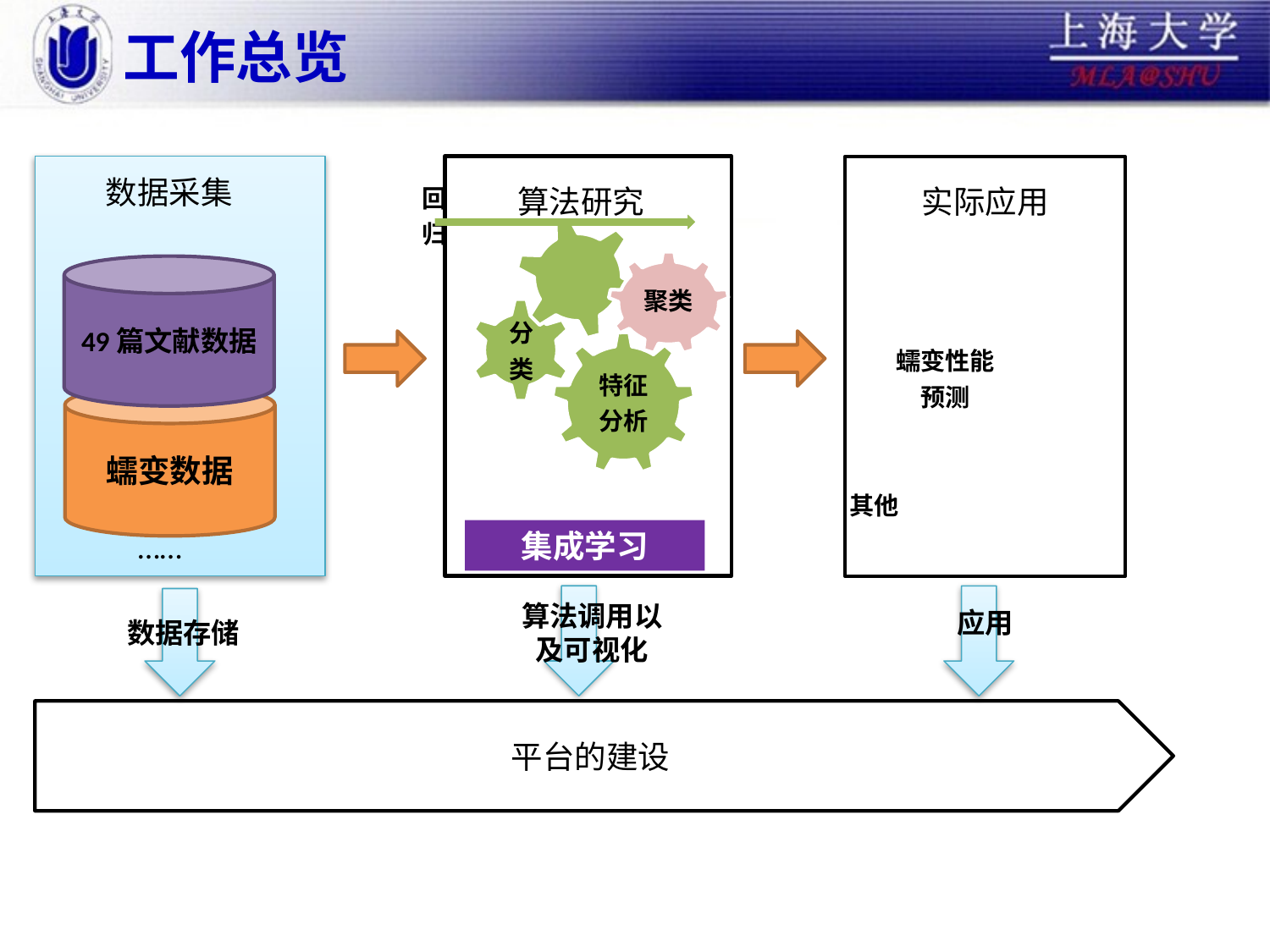

# 工作总览

数据采集
算法研究
实际应用
分类
特征
分析
回归
蠕变性能预测
其他

聚类
49篇文献数据

蠕变数据
集成学习
……

算法调用以及可视化
应用
数据存储
平台的建设